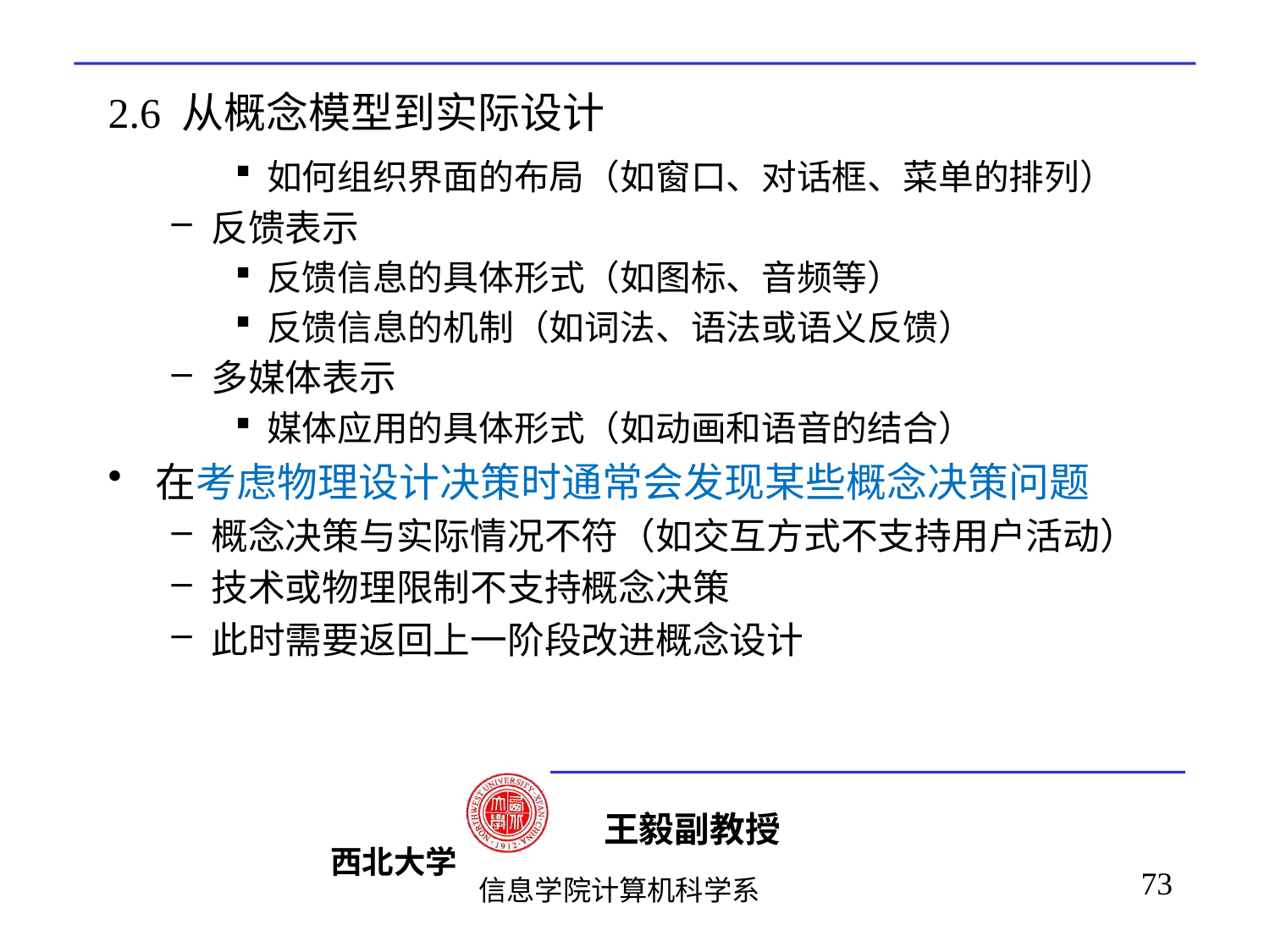

# 2.6 从概念模型到实际设计
如何组织界面的布局（如窗口、对话框、菜单的排列）
反馈表示
反馈信息的具体形式（如图标、音频等）
反馈信息的机制（如词法、语法或语义反馈）
多媒体表示
媒体应用的具体形式（如动画和语音的结合）
在考虑物理设计决策时通常会发现某些概念决策问题
概念决策与实际情况不符（如交互方式不支持用户活动）
技术或物理限制不支持概念决策
此时需要返回上一阶段改进概念设计
73